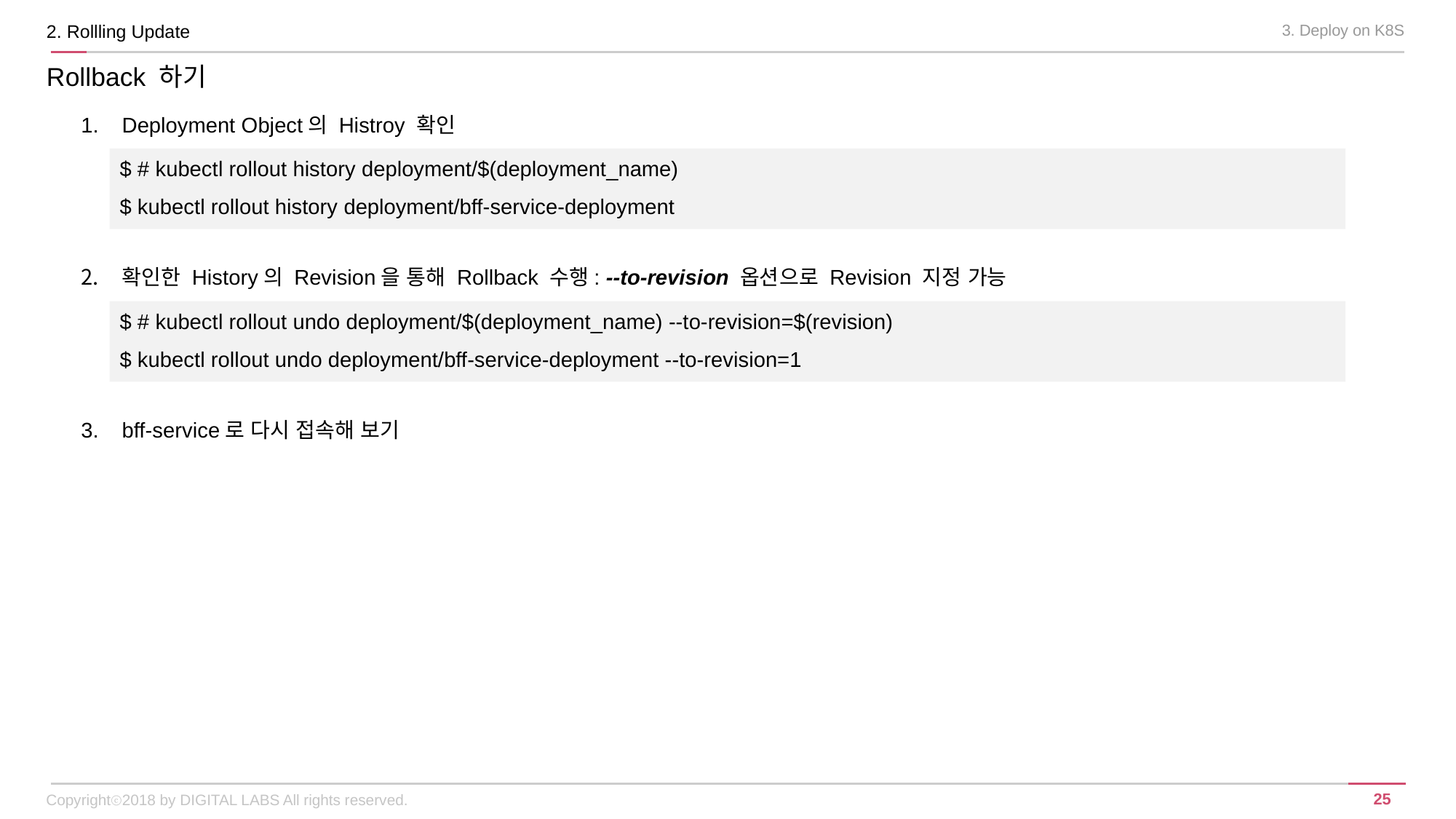

2. Rollling Update
3. Deploy on K8S
Rollback 하기
Deployment Object의 Histroy 확인

확인한 History의 Revision을 통해 Rollback 수행: --to-revision 옵션으로 Revision 지정 가능

bff-service로 다시 접속해 보기
$ # kubectl rollout history deployment/$(deployment_name)
$ kubectl rollout history deployment/bff-service-deployment
$ # kubectl rollout undo deployment/$(deployment_name) --to-revision=$(revision)
$ kubectl rollout undo deployment/bff-service-deployment --to-revision=1
Copyrightⓒ2018 by DIGITAL LABS All rights reserved.